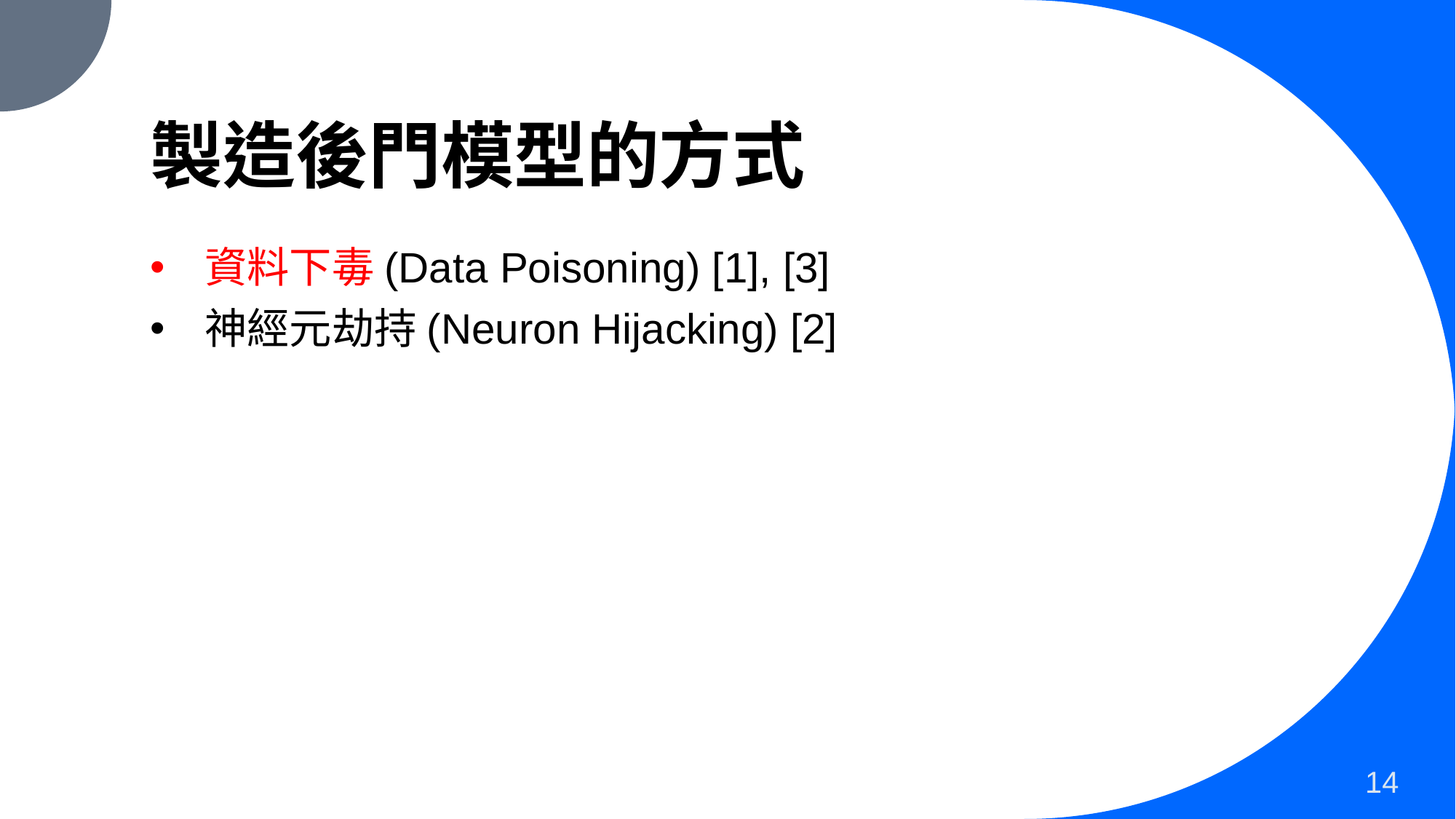

# 製造後門模型的方式
資料下毒(Data Poisoning) [1], [3]
神經元劫持(Neuron Hijacking) [2]
14